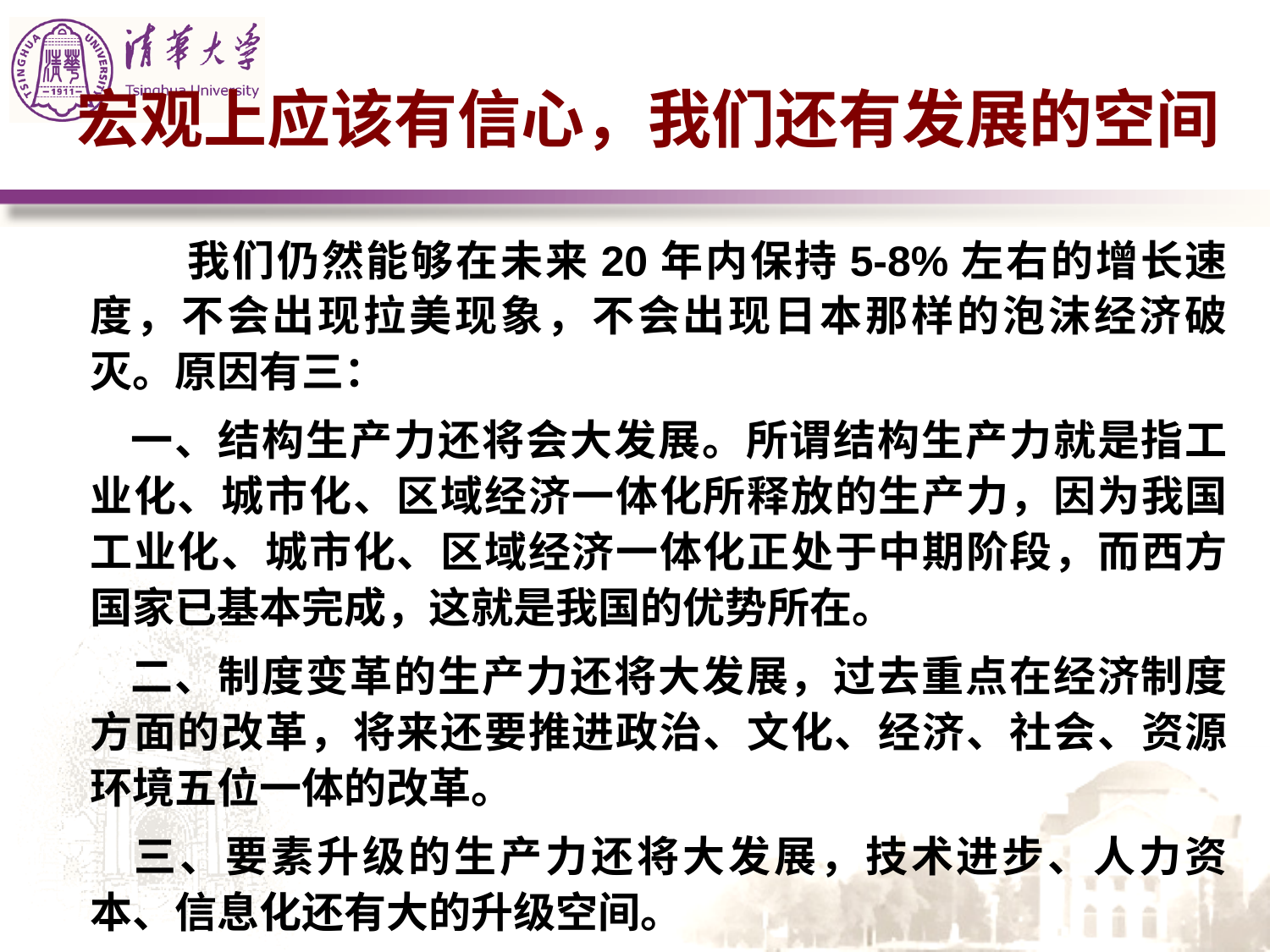

# 宏观上应该有信心，我们还有发展的空间
           我们仍然能够在未来20年内保持5-8%左右的增长速度，不会出现拉美现象，不会出现日本那样的泡沫经济破灭。原因有三：
　　一、结构生产力还将会大发展。所谓结构生产力就是指工业化、城市化、区域经济一体化所释放的生产力，因为我国工业化、城市化、区域经济一体化正处于中期阶段，而西方国家已基本完成，这就是我国的优势所在。
　　二、制度变革的生产力还将大发展，过去重点在经济制度方面的改革，将来还要推进政治、文化、经济、社会、资源环境五位一体的改革。
　　三、要素升级的生产力还将大发展，技术进步、人力资本、信息化还有大的升级空间。